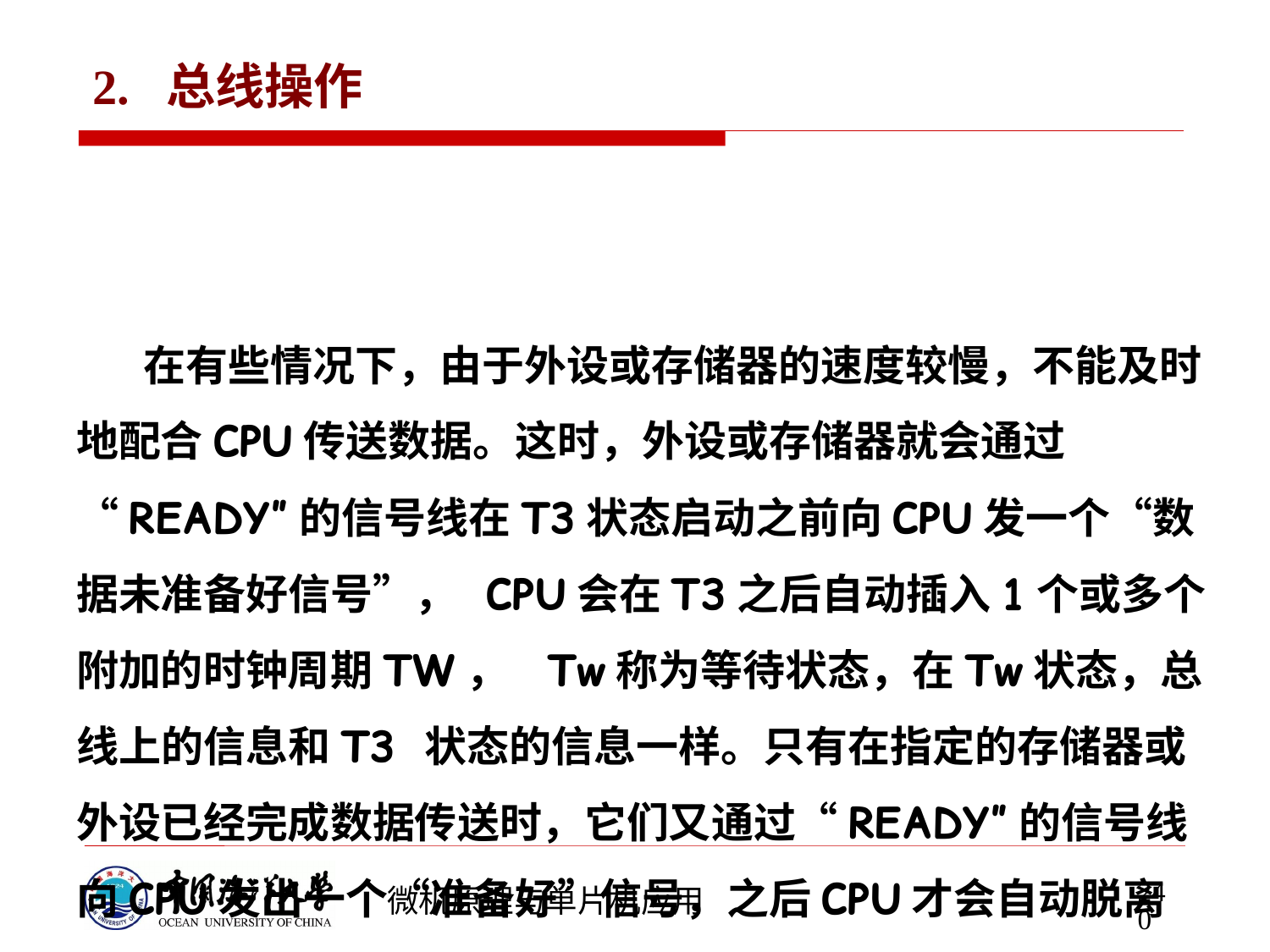

# 2.  总线操作

      在有些情况下，由于外设或存储器的速度较慢，不能及时地配合CPU传送数据。这时，外设或存储器就会通过 “READY”的信号线在T3状态启动之前向CPU发一个“数据未准备好信号”，  CPU会在T3之后自动插入1个或多个附加的时钟周期TW，   Tw称为等待状态，在Tw状态，总线上的信息和T3 状态的信息一样。只有在指定的存储器或外设已经完成数据传送时，它们又通过“READY”的信号线向CPU发出一个“准备好”信号，之后CPU才会自动脱离TW状态而进入T4状态。

240